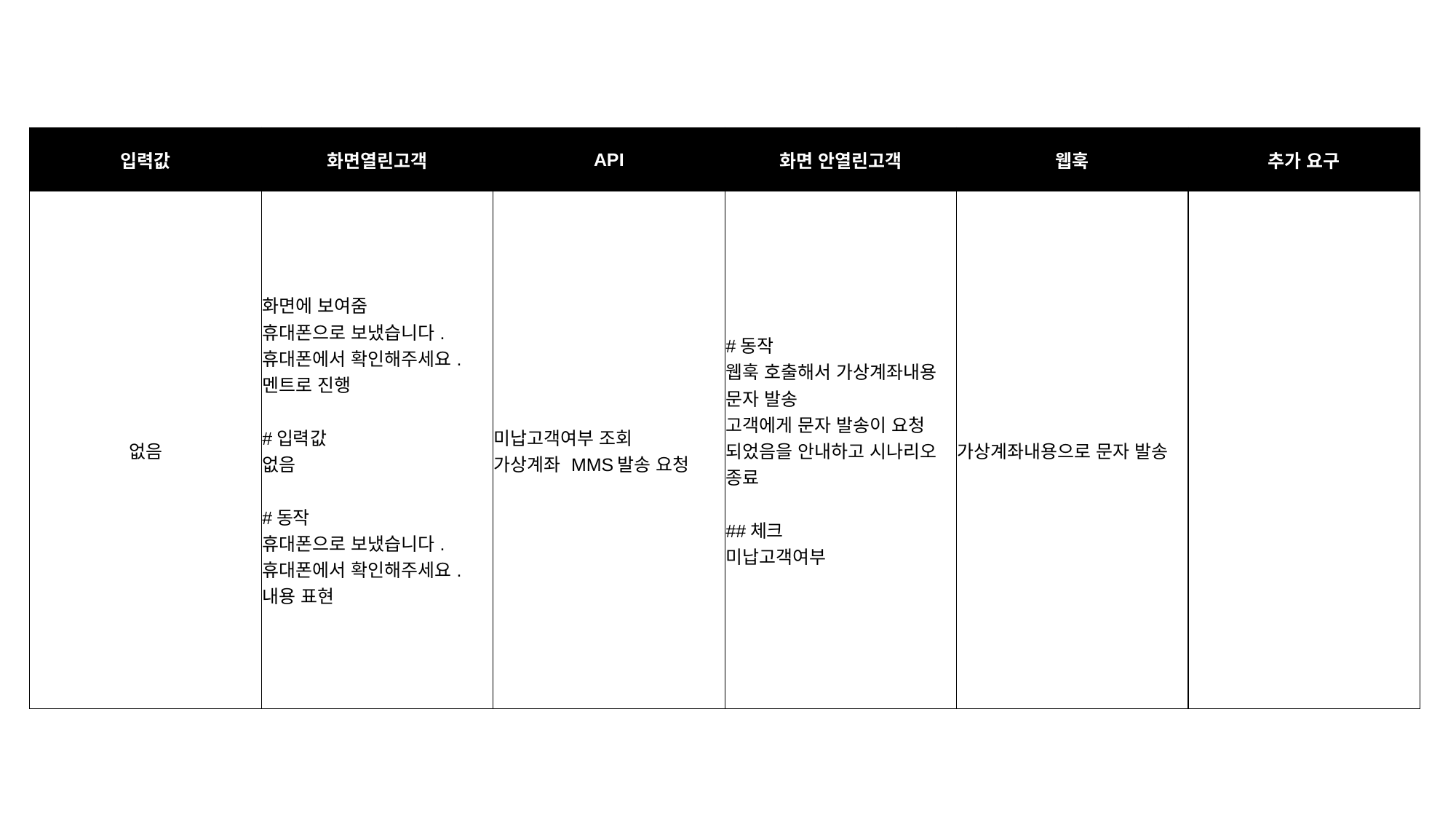

| 입력값 | 화면열린고객 | API | 화면 안열린고객 | 웹훅 | 추가 요구 |
| --- | --- | --- | --- | --- | --- |
| 없음 | 화면에 보여줌 휴대폰으로 보냈습니다. 휴대폰에서 확인해주세요. 멘트로 진행 #입력값 없음 #동작 휴대폰으로 보냈습니다. 휴대폰에서 확인해주세요. 내용 표현 | 미납고객여부 조회 가상계좌 MMS발송 요청 | #동작 웹훅 호출해서 가상계좌내용 문자 발송 고객에게 문자 발송이 요청 되었음을 안내하고 시나리오 종료 ##체크 미납고객여부 | 가상계좌내용으로 문자 발송 |  |